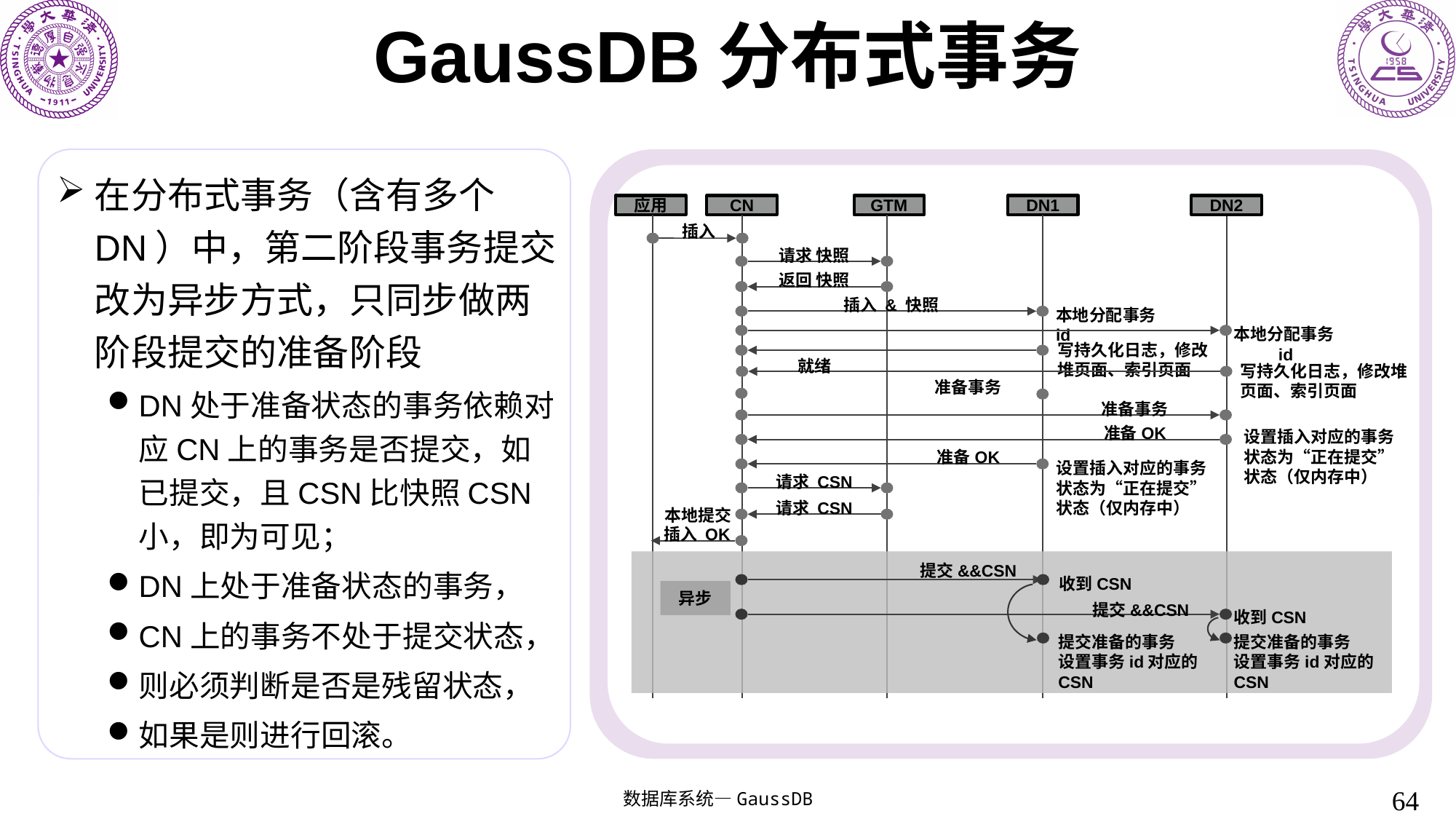

# GaussDB分布式事务

在分布式事务（含有多个DN）中，第二阶段事务提交改为异步方式，只同步做两阶段提交的准备阶段
DN处于准备状态的事务依赖对应CN上的事务是否提交，如已提交，且CSN比快照CSN小，即为可见；
DN上处于准备状态的事务，
CN上的事务不处于提交状态，
则必须判断是否是残留状态，
如果是则进行回滚。

应用
CN
GTM
DN1
DN2
插入

请求 快照

返回 快照

插入 & 快照

本地分配事务id
本地分配事务id

写持久化日志，修改堆页面、索引页面

就绪
写持久化日志，修改堆页面、索引页面

准备事务

准备事务

准备OK

设置插入对应的事务状态为“正在提交”状态（仅内存中）
准备OK

设置插入对应的事务状态为“正在提交”状态（仅内存中）
请求 CSN

请求 CSN
本地提交

插入 OK

提交&&CSN
收到CSN

异步

提交&&CSN
收到CSN

提交准备的事务
设置事务id对应的CSN
提交准备的事务
设置事务id对应的CSN

64
数据库系统—GaussDB